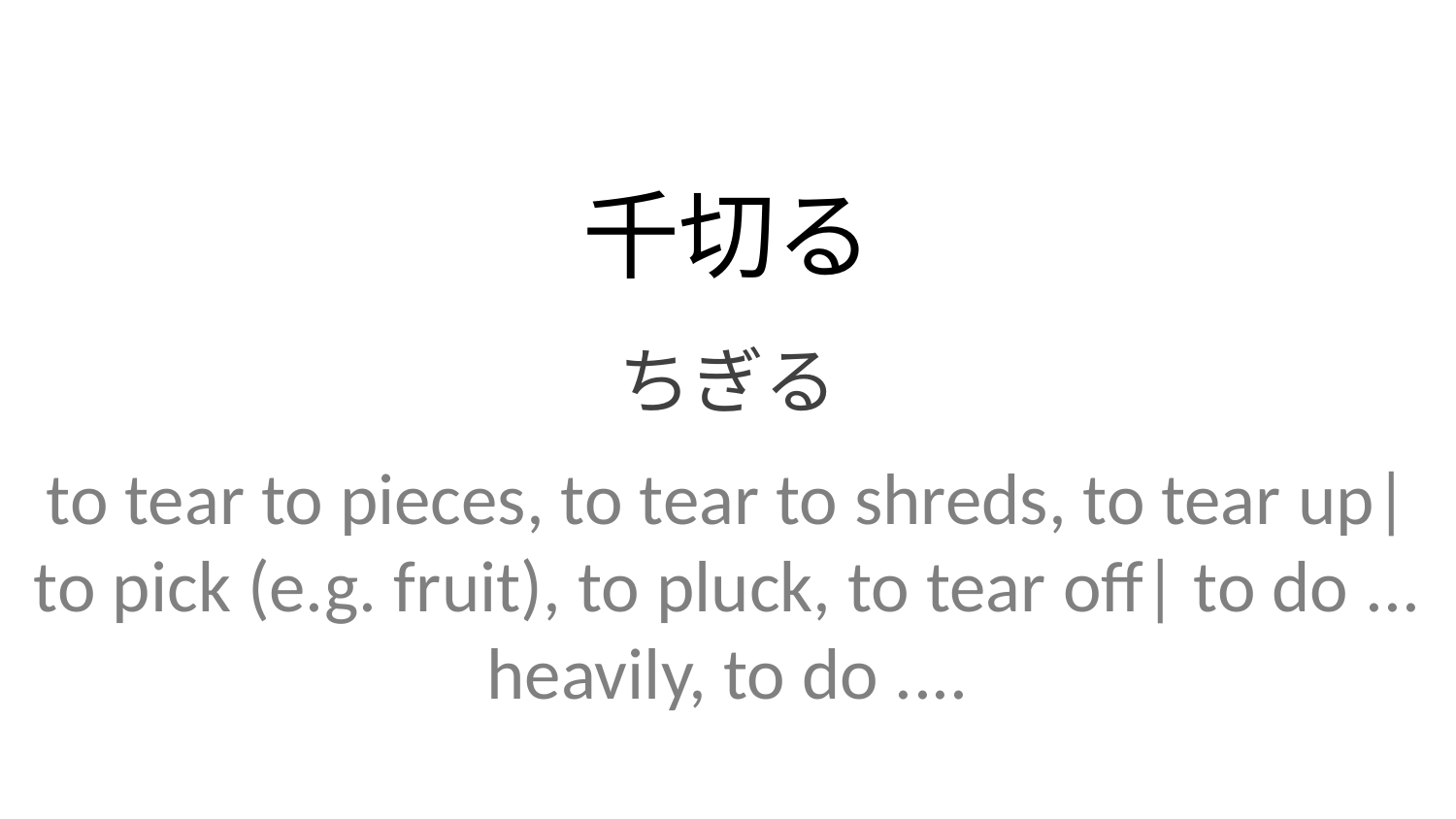

千切る

ちぎる
to tear to pieces, to tear to shreds, to tear up| to pick (e.g. fruit), to pluck, to tear off| to do ... heavily, to do ....